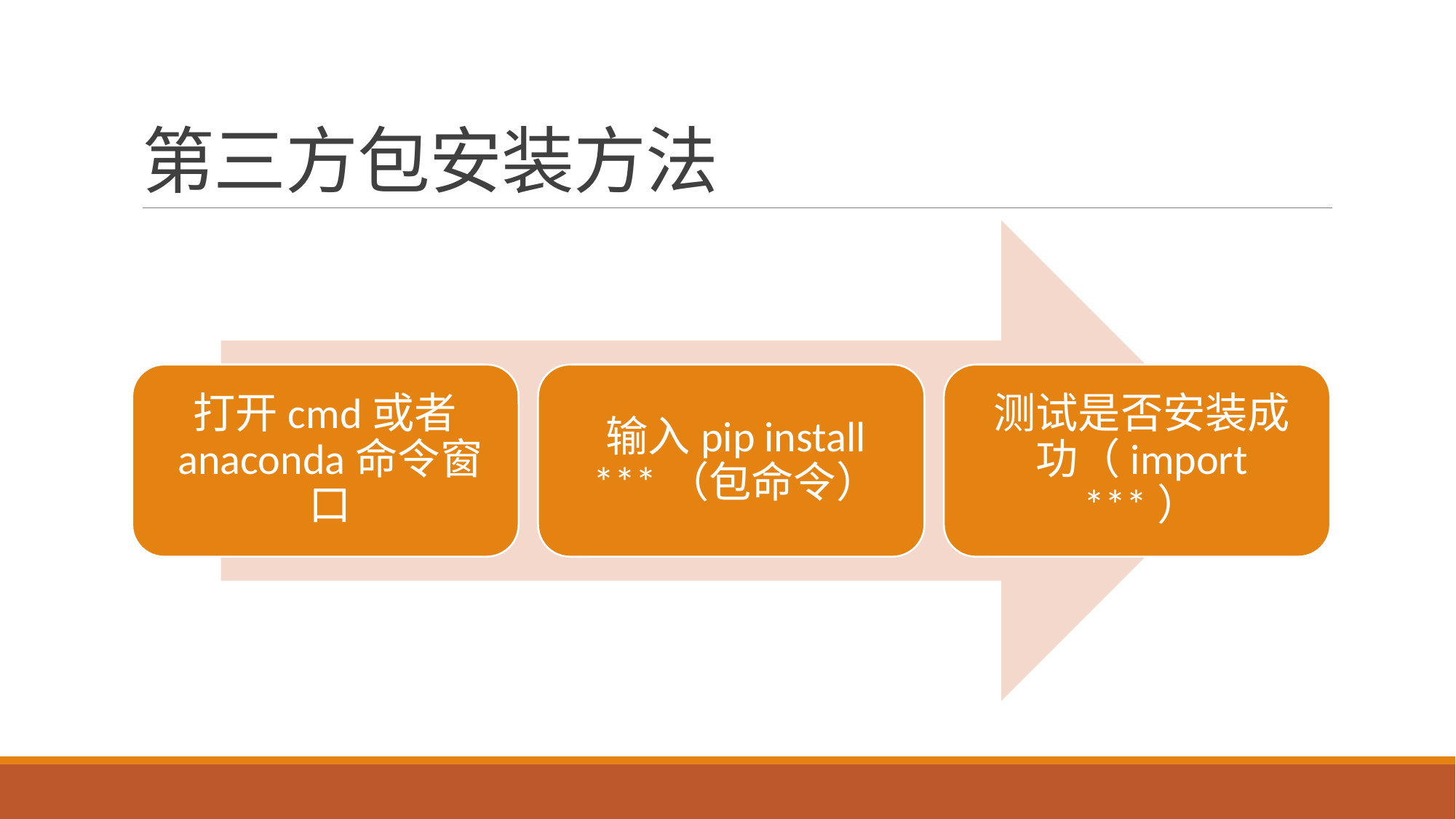

# 第三方包安装方法
打开cmd或者anaconda命令窗口
输入pip install ***（包命令）
测试是否安装成功（import ***）